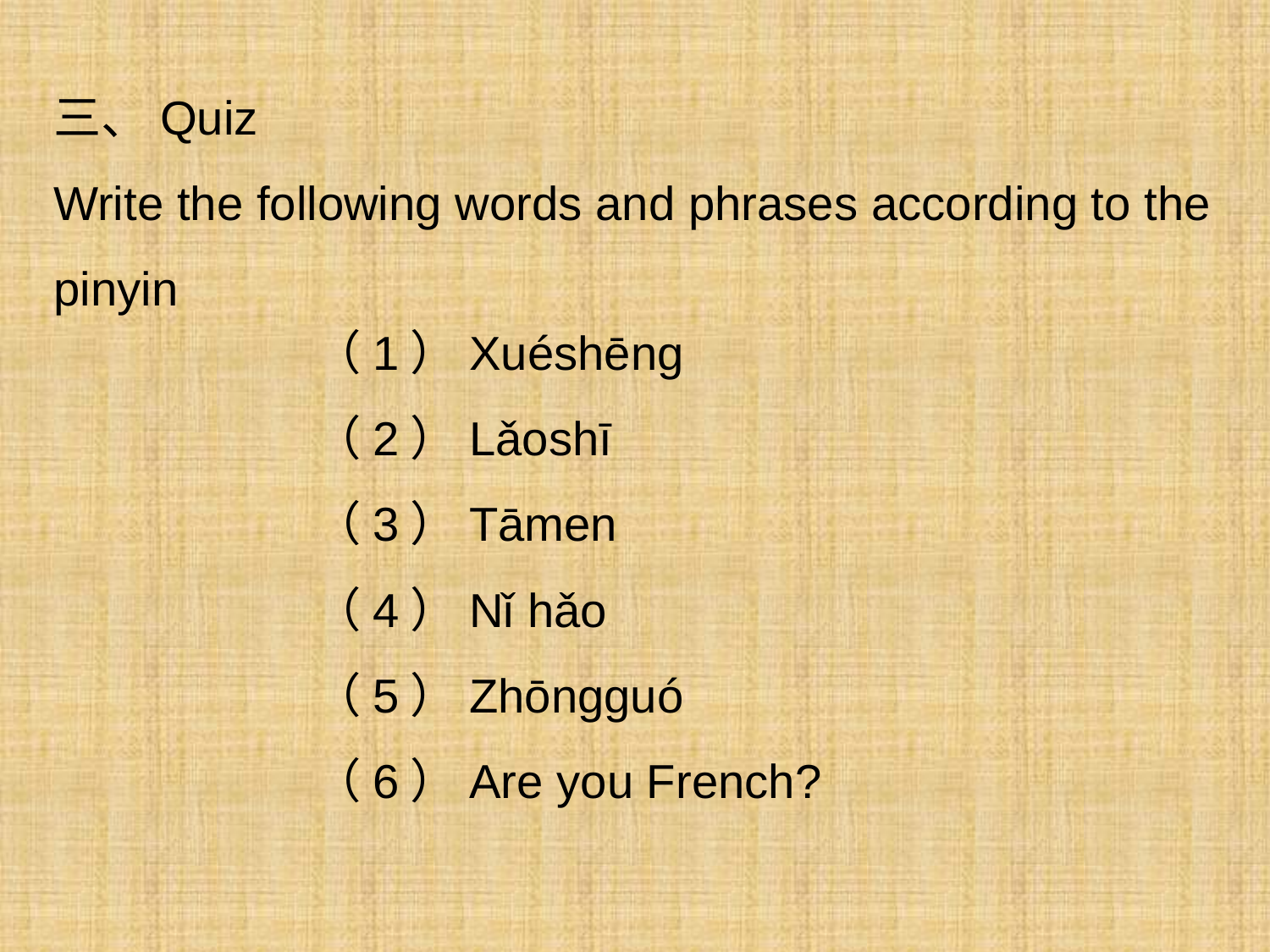

三、Quiz
Write the following words and phrases according to the pinyin

（1）Xuéshēng
（2）Lǎoshī
（3）Tāmen
（4）Nǐ hǎo
（5）Zhōngguó
（6）Are you French?